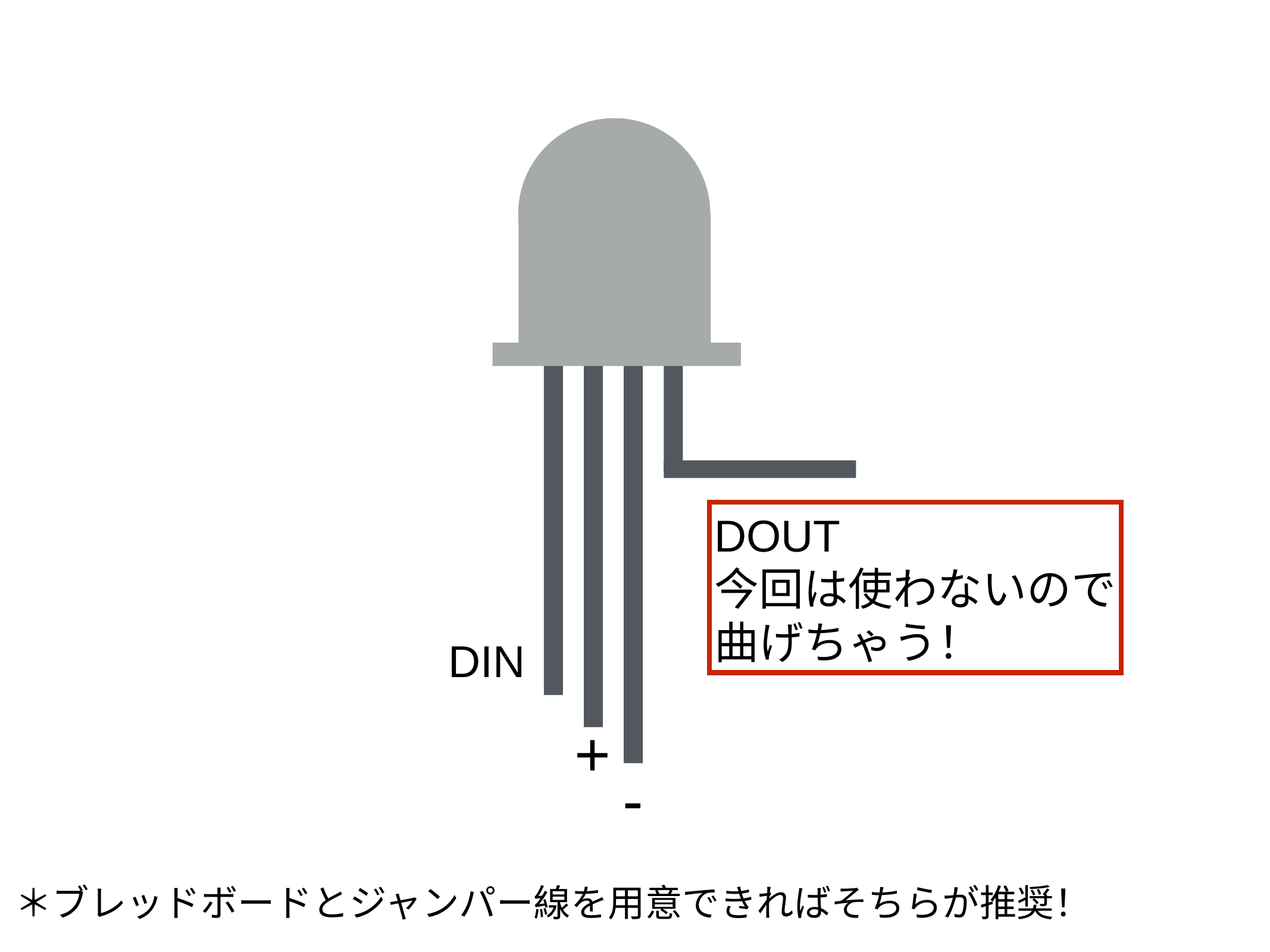

DOUT
今回は使わないので
曲げちゃう！
DIN
+
-
＊ブレッドボードとジャンパー線を用意できればそちらが推奨！